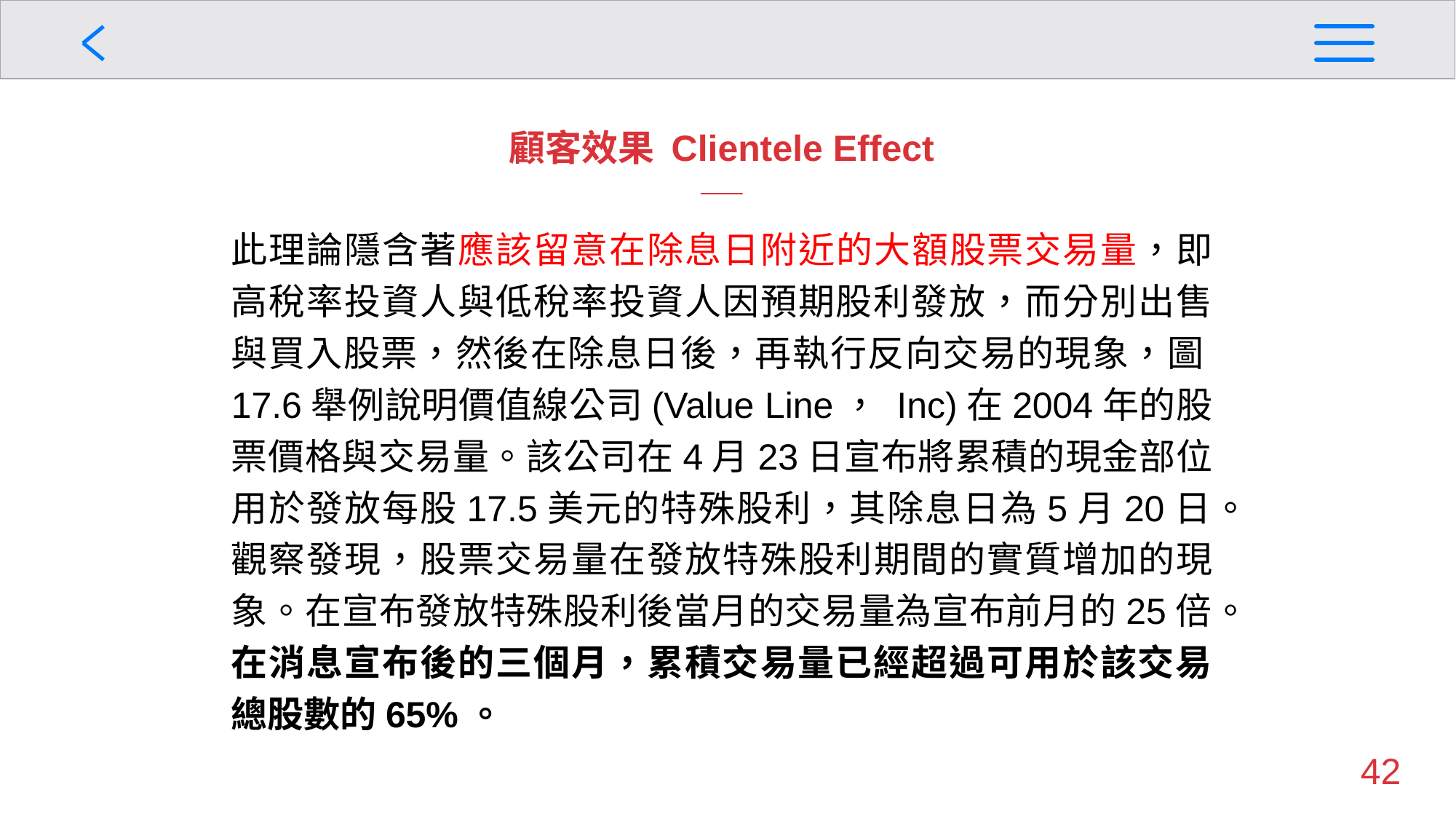

顧客效果 Clientele Effect
此理論隱含著應該留意在除息日附近的大額股票交易量，即高稅率投資人與低稅率投資人因預期股利發放，而分別出售與買入股票，然後在除息日後，再執行反向交易的現象，圖17.6舉例說明價值線公司(Value Line， Inc)在2004年的股票價格與交易量。該公司在4月23日宣布將累積的現金部位用於發放每股17.5美元的特殊股利，其除息日為5月20日。觀察發現，股票交易量在發放特殊股利期間的實質增加的現象。在宣布發放特殊股利後當月的交易量為宣布前月的25倍。在消息宣布後的三個月，累積交易量已經超過可用於該交易總股數的65%。
42